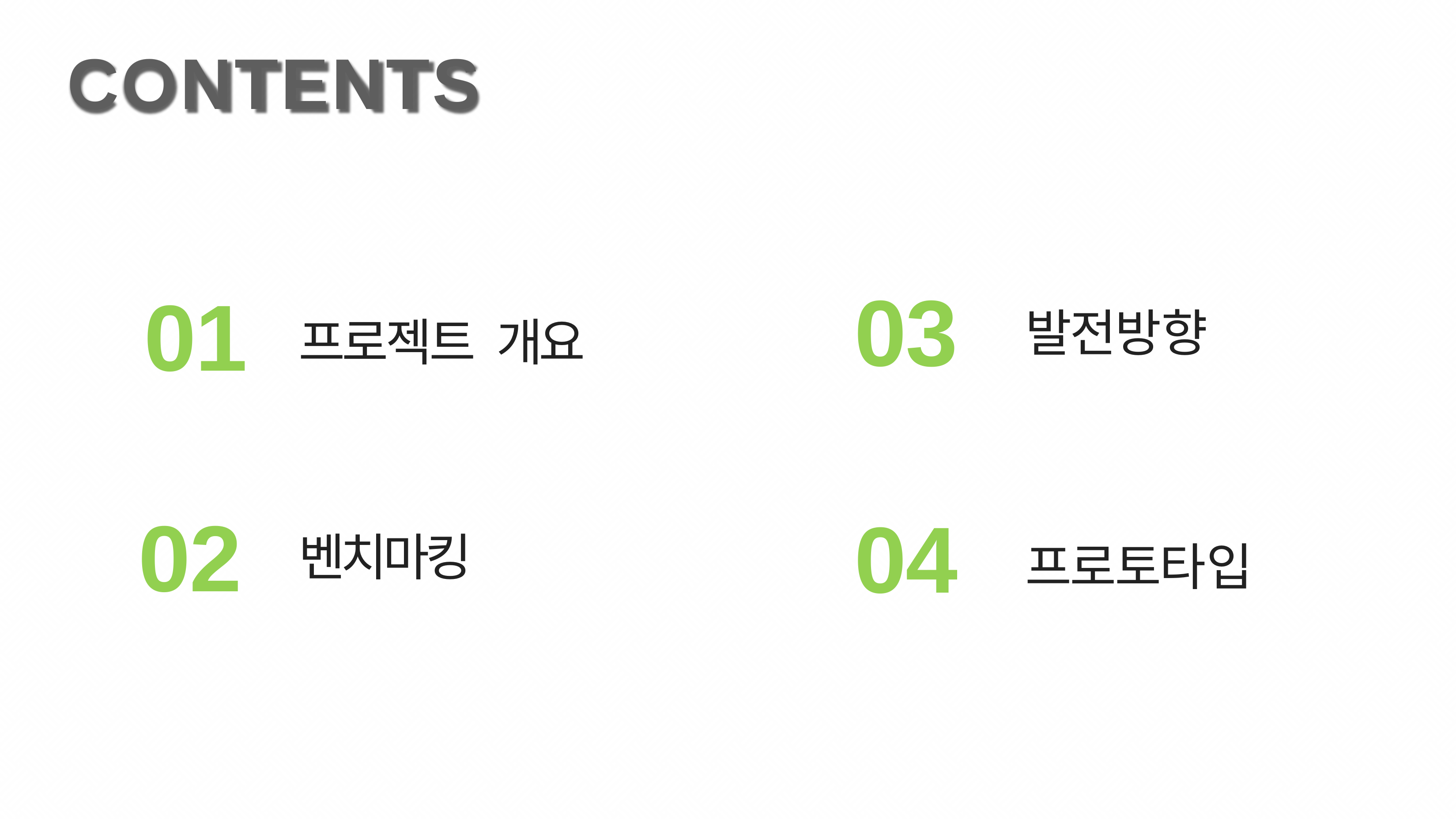

# CONTENTS

03
01
발전방향
프로젝트 개요
02
04
벤치마킹
프로토타입